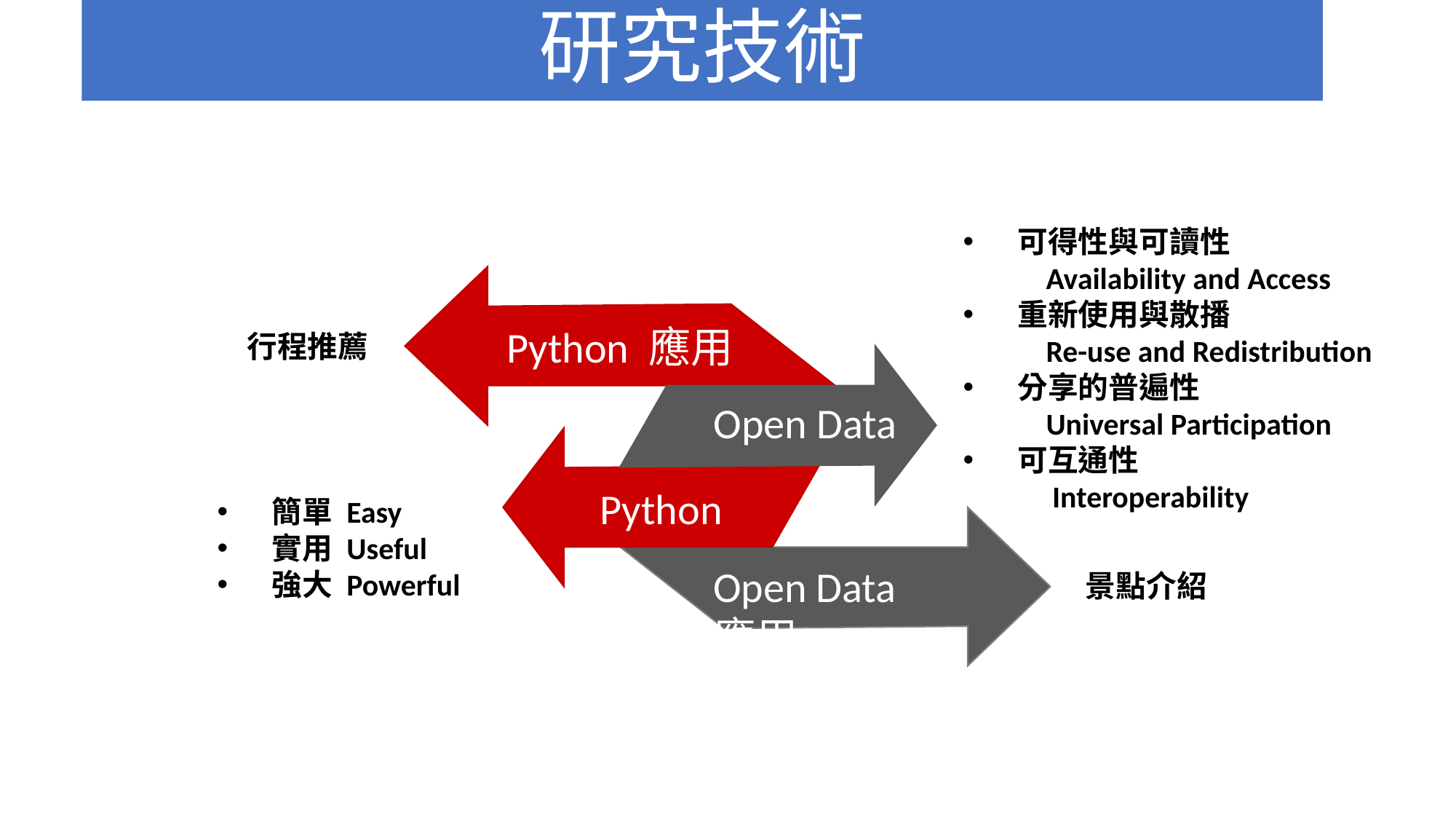

研究技術
可得性與可讀性
            Availability and Access
重新使用與散播
            Re-use and Redistribution
分享的普遍性
            Universal Participation
可互通性
     Interoperability

Python 應用
行程推薦

Open Data
Python
簡單 Easy
實用 Useful
強大 Powerful

Open Data 應用
景點介紹